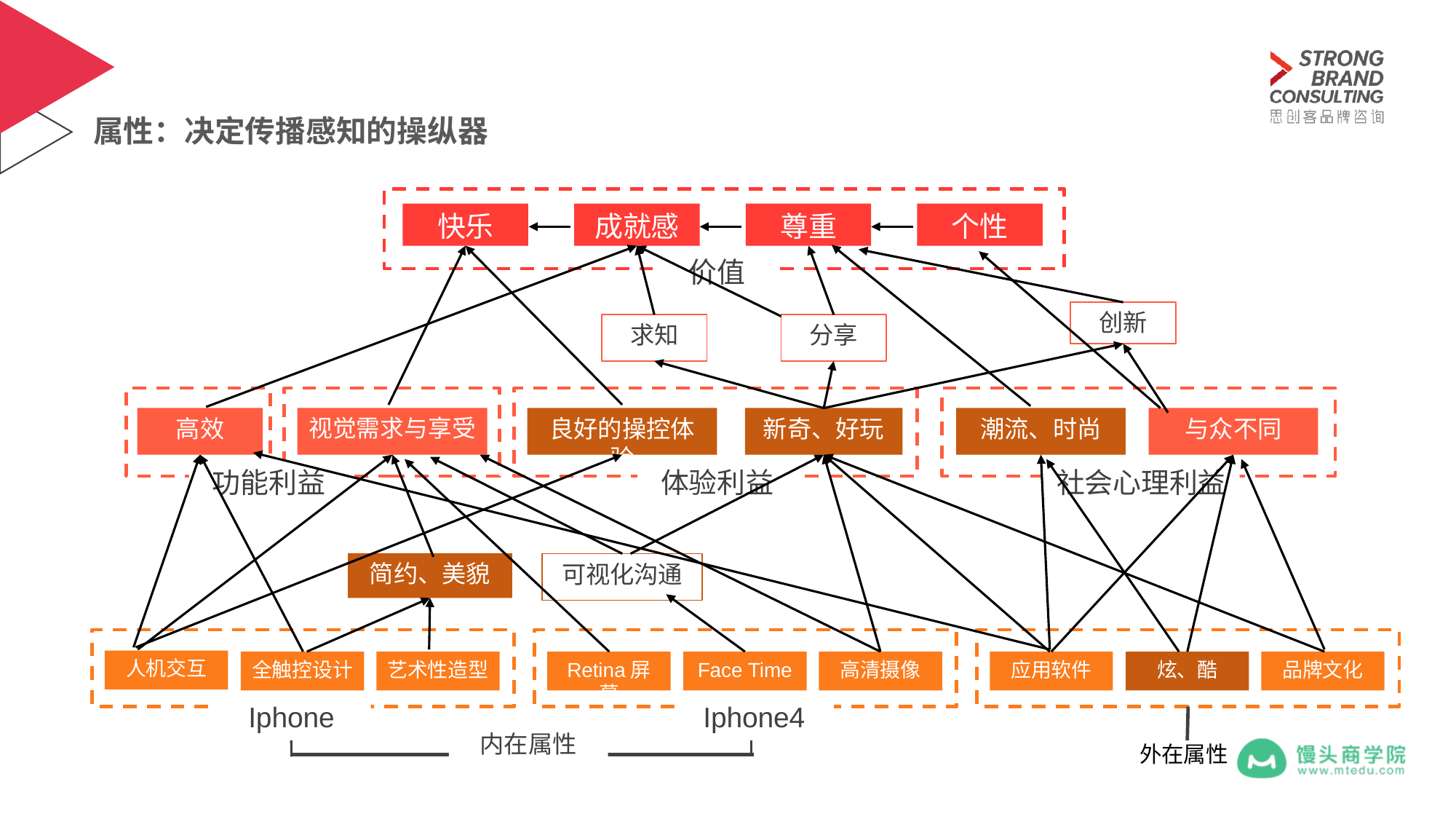

属性：决定传播感知的操纵器

快乐
成就感
尊重
个性
价值
创新
求知
分享

高效
视觉需求与享受
良好的操控体验
新奇、好玩
潮流、时尚
与众不同
功能利益
体验利益
社会心理利益
简约、美貌
可视化沟通

人机交互
全触控设计
艺术性造型
Retina屏幕
Face Time
高清摄像
应用软件
炫、酷
品牌文化
Iphone
Iphone4
内在属性
外在属性